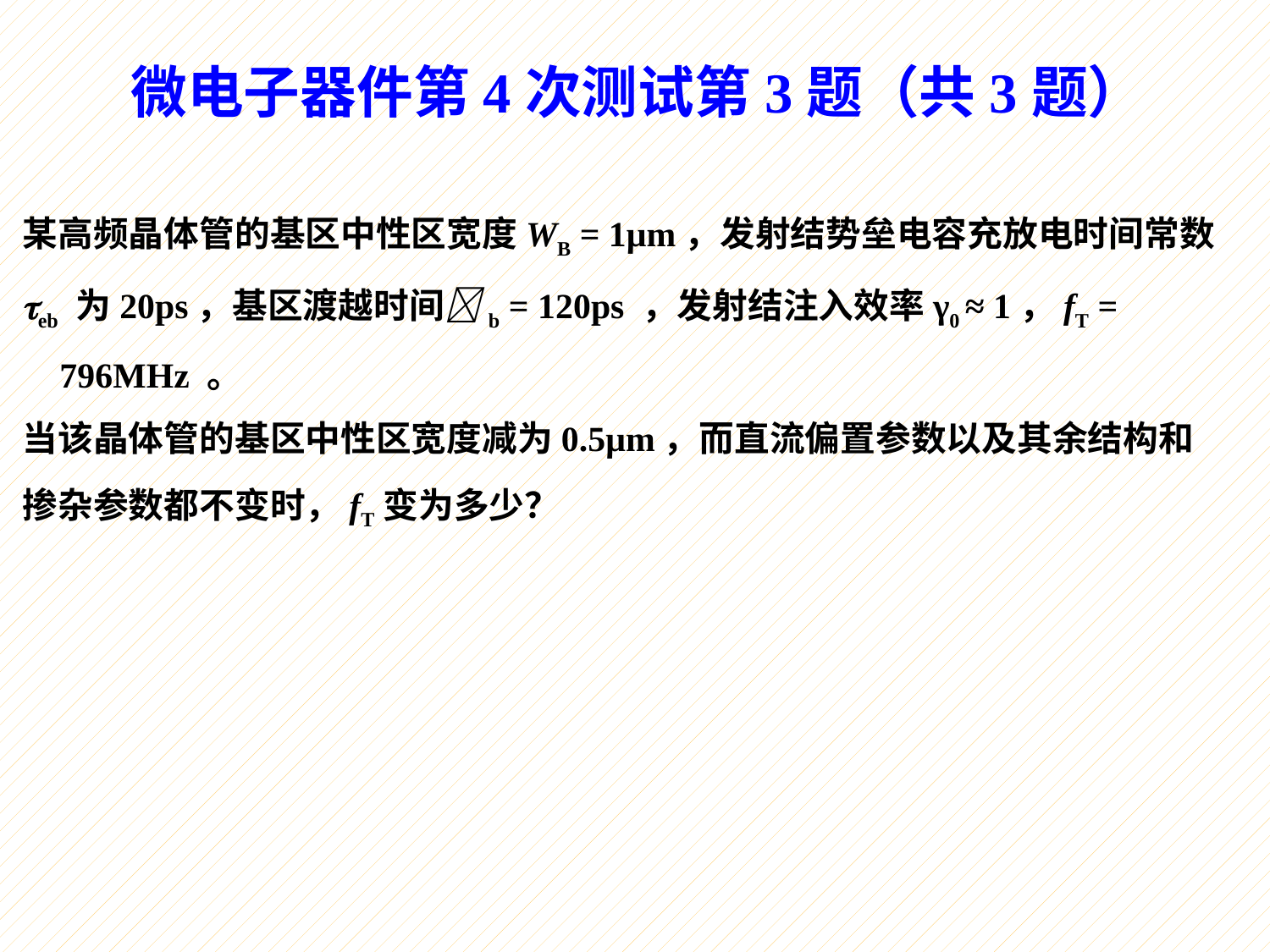

微电子器件第4次测试第3题（共3题）

某高频晶体管的基区中性区宽度WB = 1μm，发射结势垒电容充放电时间常数
τeb 为20ps，基区渡越时间τb = 120ps ，发射结注入效率γ0 ≈ 1，fT = 796MHz 。
当该晶体管的基区中性区宽度减为0.5μm，而直流偏置参数以及其余结构和
掺杂参数都不变时，fT变为多少？